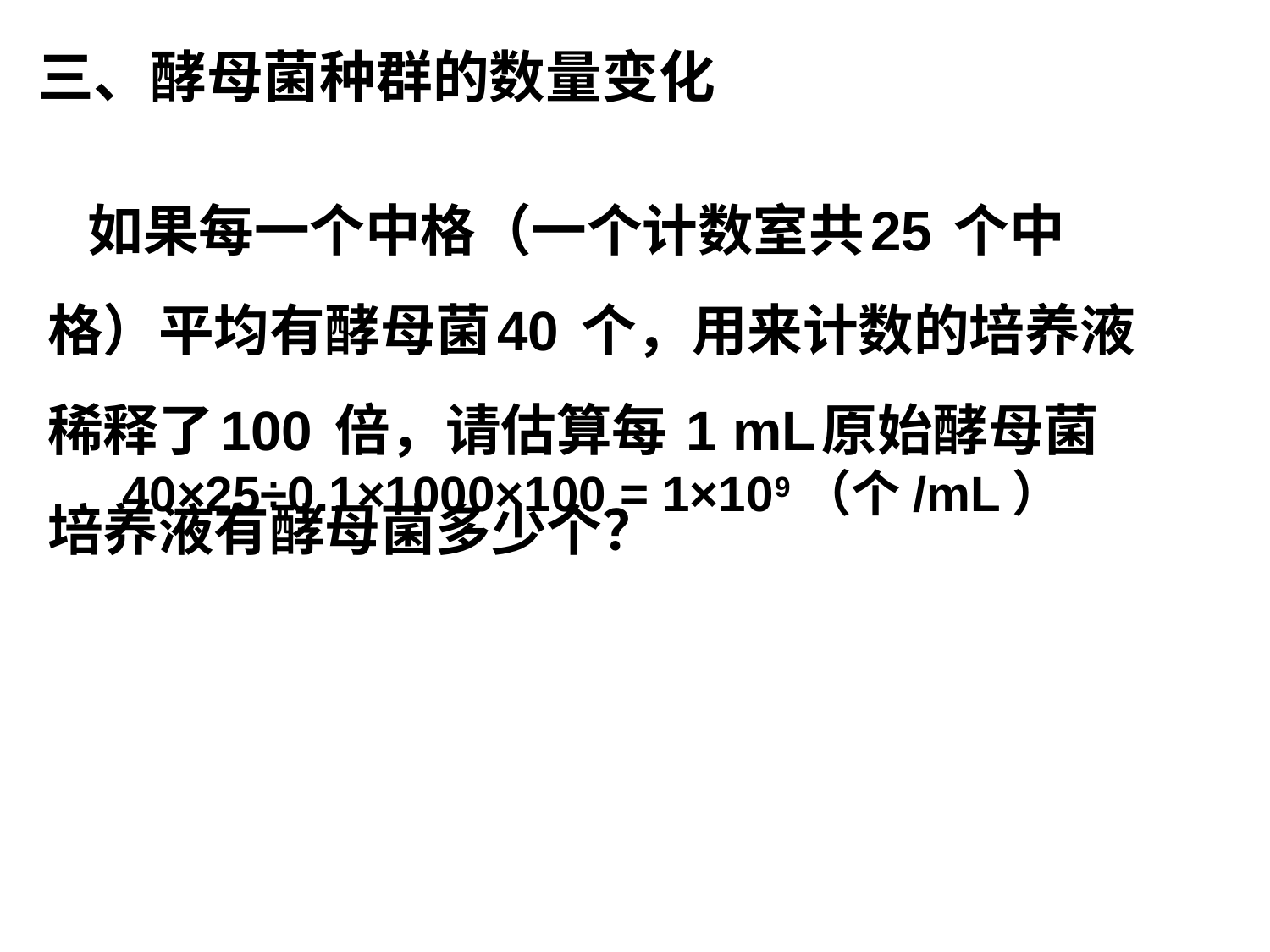

三、酵母菌种群的数量变化
       如果每一个中格（一个计数室共25 个中格）平均有酵母菌40 个，用来计数的培养液稀释了100 倍，请估算每 1 mL原始酵母菌培养液有酵母菌多少个？
40×25÷0.1×1000×100 = 1×109（个/mL）